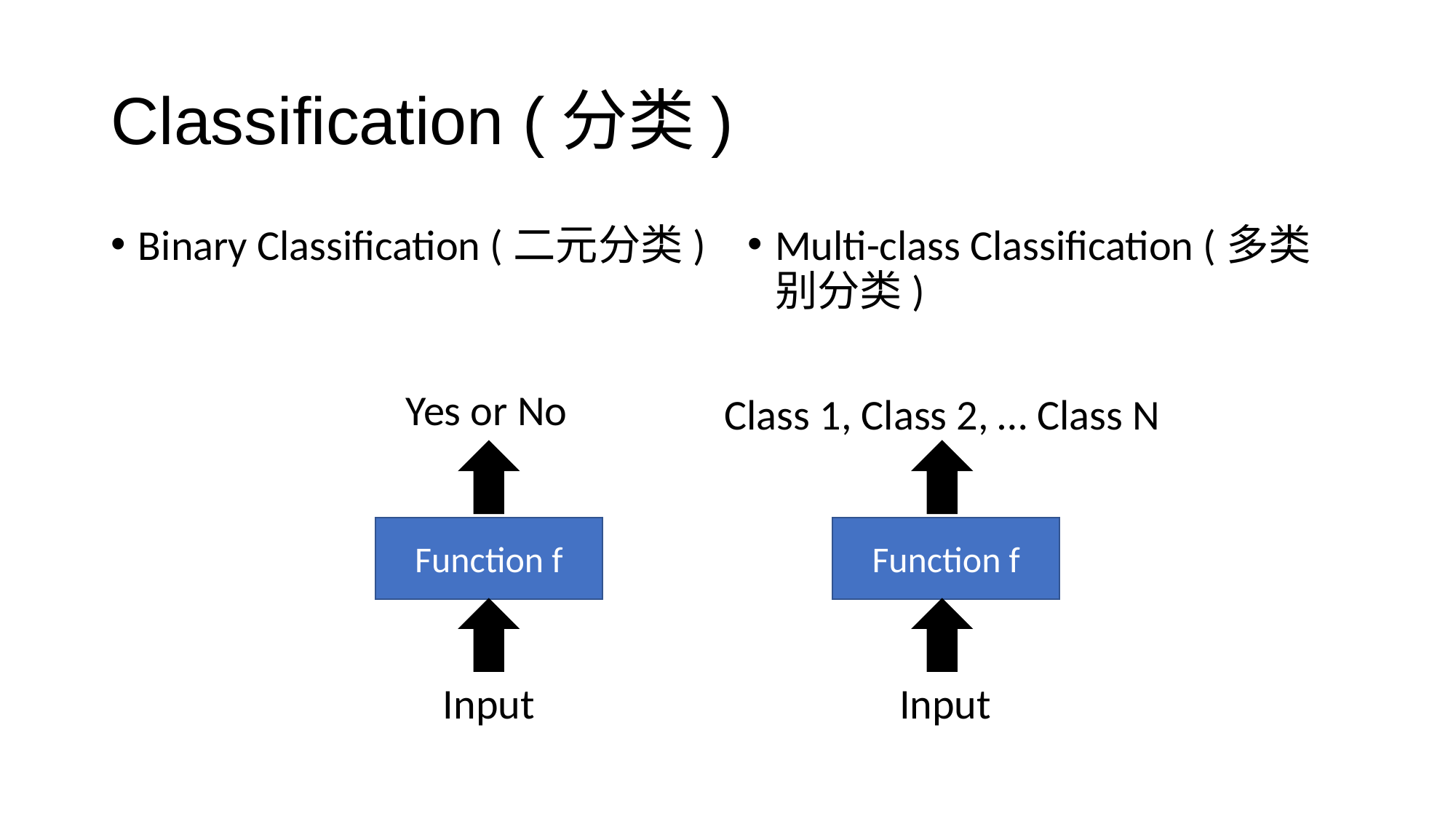

# Classification (分类)
Binary Classification (二元分类)
Multi-class Classification (多类别分类)

Yes or No
Class 1, Class 2, … Class N

Function f
Function f

Input
Input